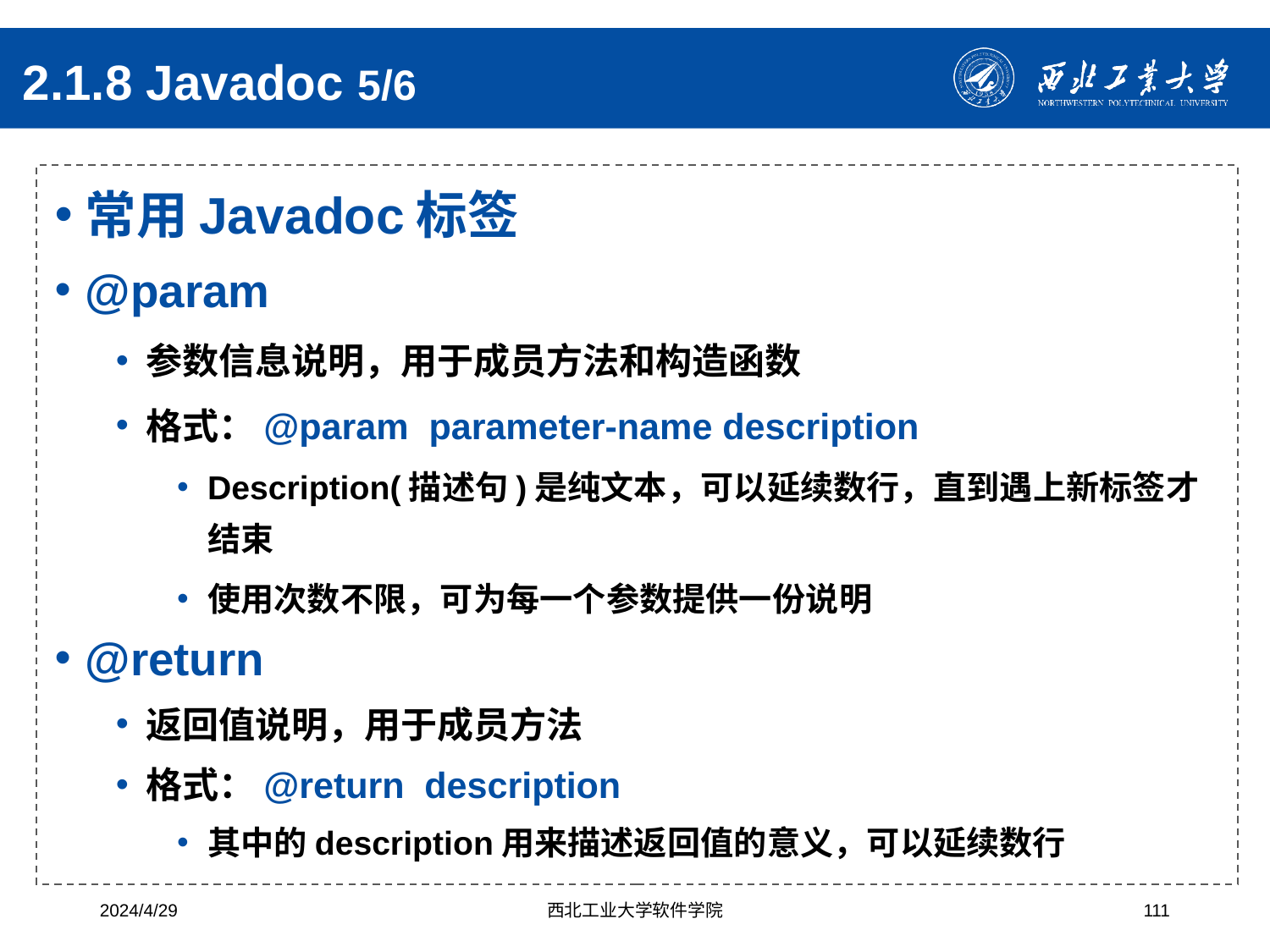

# 2.1.8 Javadoc 5/6
常用Javadoc标签
@param
参数信息说明，用于成员方法和构造函数
格式：@param  parameter-name description
Description(描述句)是纯文本，可以延续数行，直到遇上新标签才结束
使用次数不限，可为每一个参数提供一份说明
@return
返回值说明，用于成员方法
格式：@return  description
其中的description用来描述返回值的意义，可以延续数行
2024/4/29
西北工业大学软件学院
111